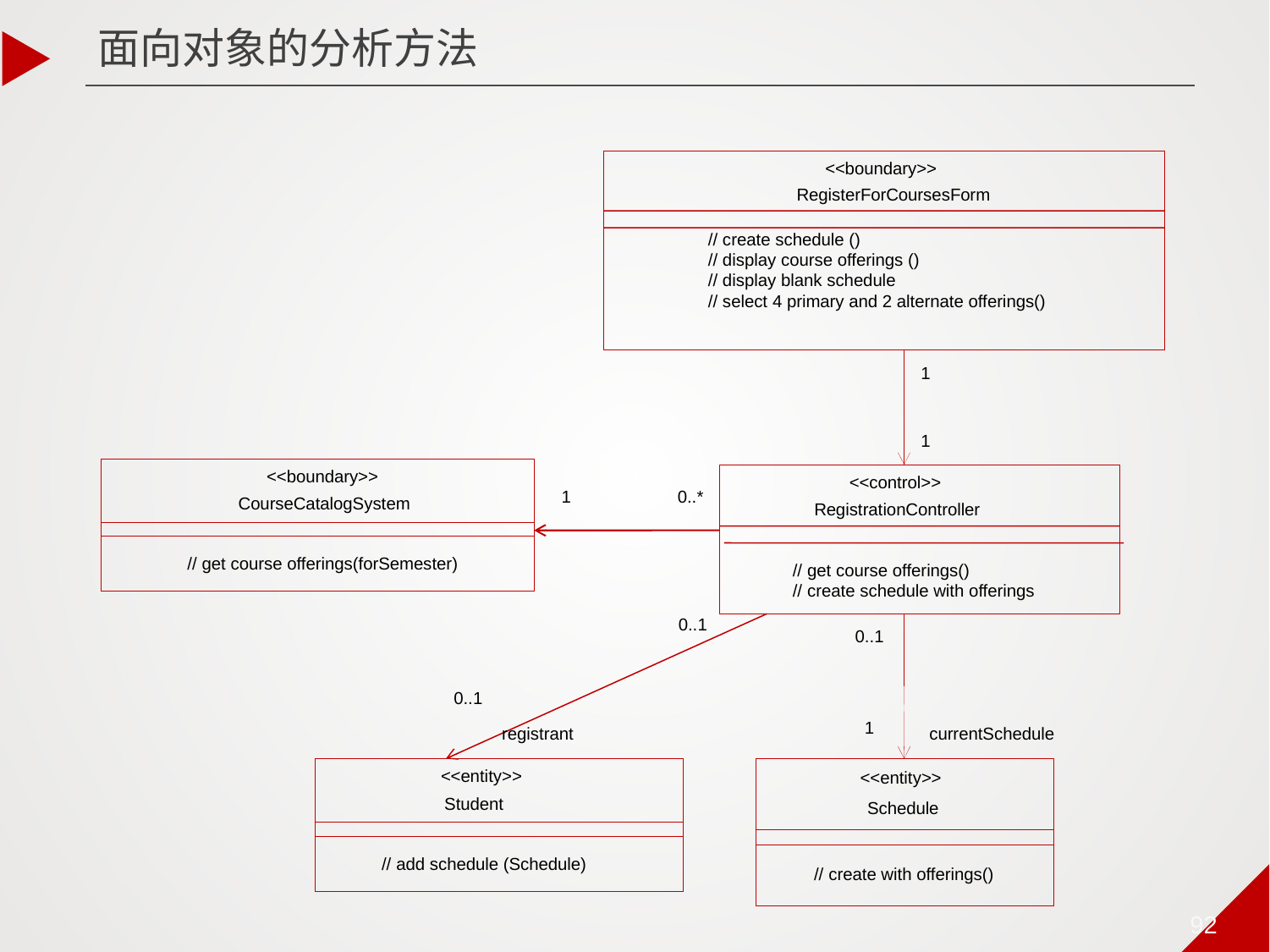

面向对象的分析方法

<<boundary>>
RegisterForCoursesForm

// create schedule ()
// display course offerings ()
// display blank schedule
// select 4 primary and 2 alternate offerings()

1

1

// get course offerings(forSemester)
<<boundary>>
CourseCatalogSystem

<<control>>
RegistrationController

// get course offerings()
// create schedule with offerings
1
0..*

0..1
0..1

0..1
registrant
1
currentSchedule

<<entity>>
Student

// add schedule (Schedule)

<<entity>>
Schedule

// create with offerings()